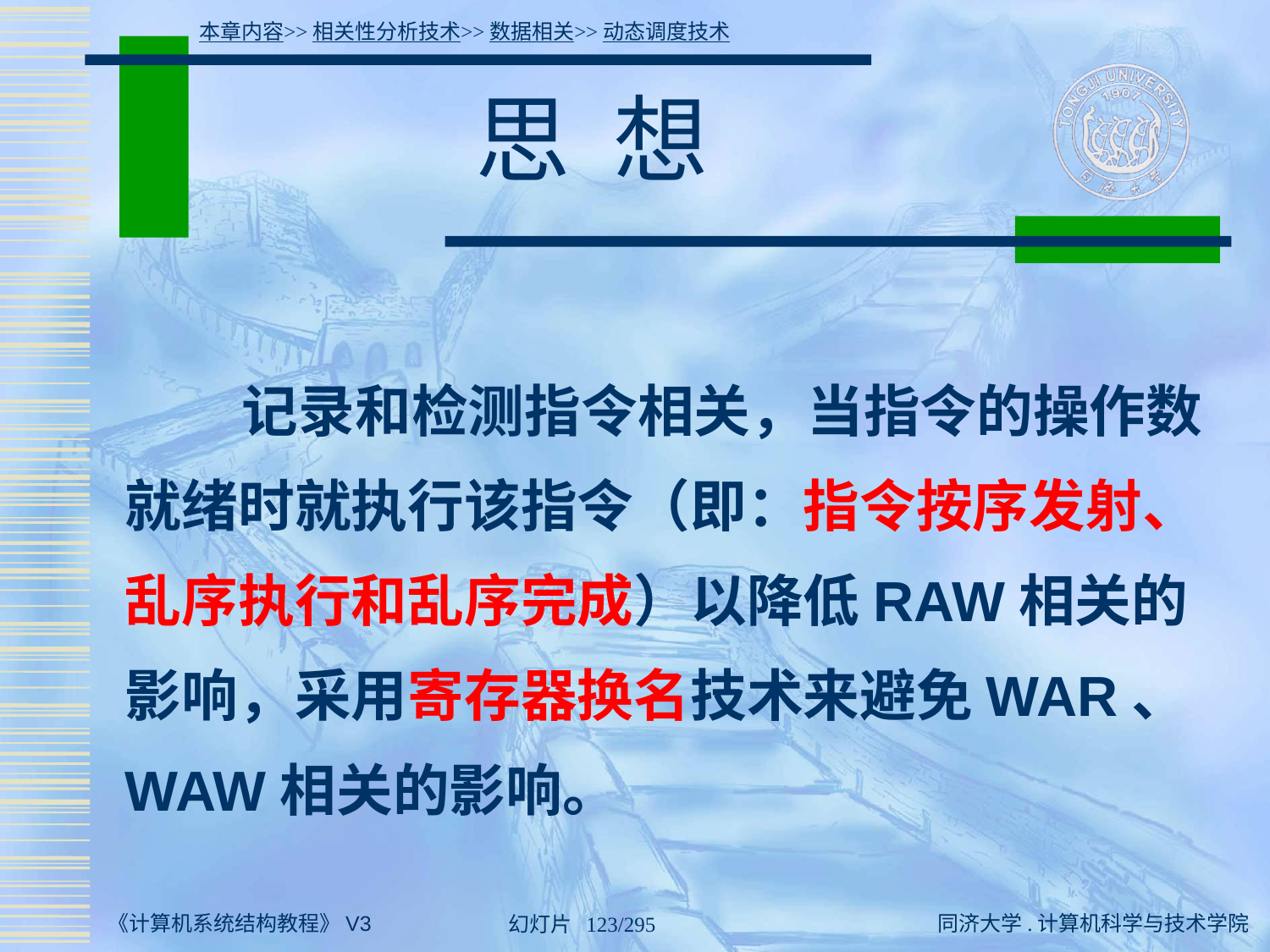

本章内容>>相关性分析技术>>数据相关>>动态调度技术
# 思  想
        记录和检测指令相关，当指令的操作数就绪时就执行该指令（即：指令按序发射、乱序执行和乱序完成）以降低RAW相关的影响，采用寄存器换名技术来避免WAR、WAW相关的影响。